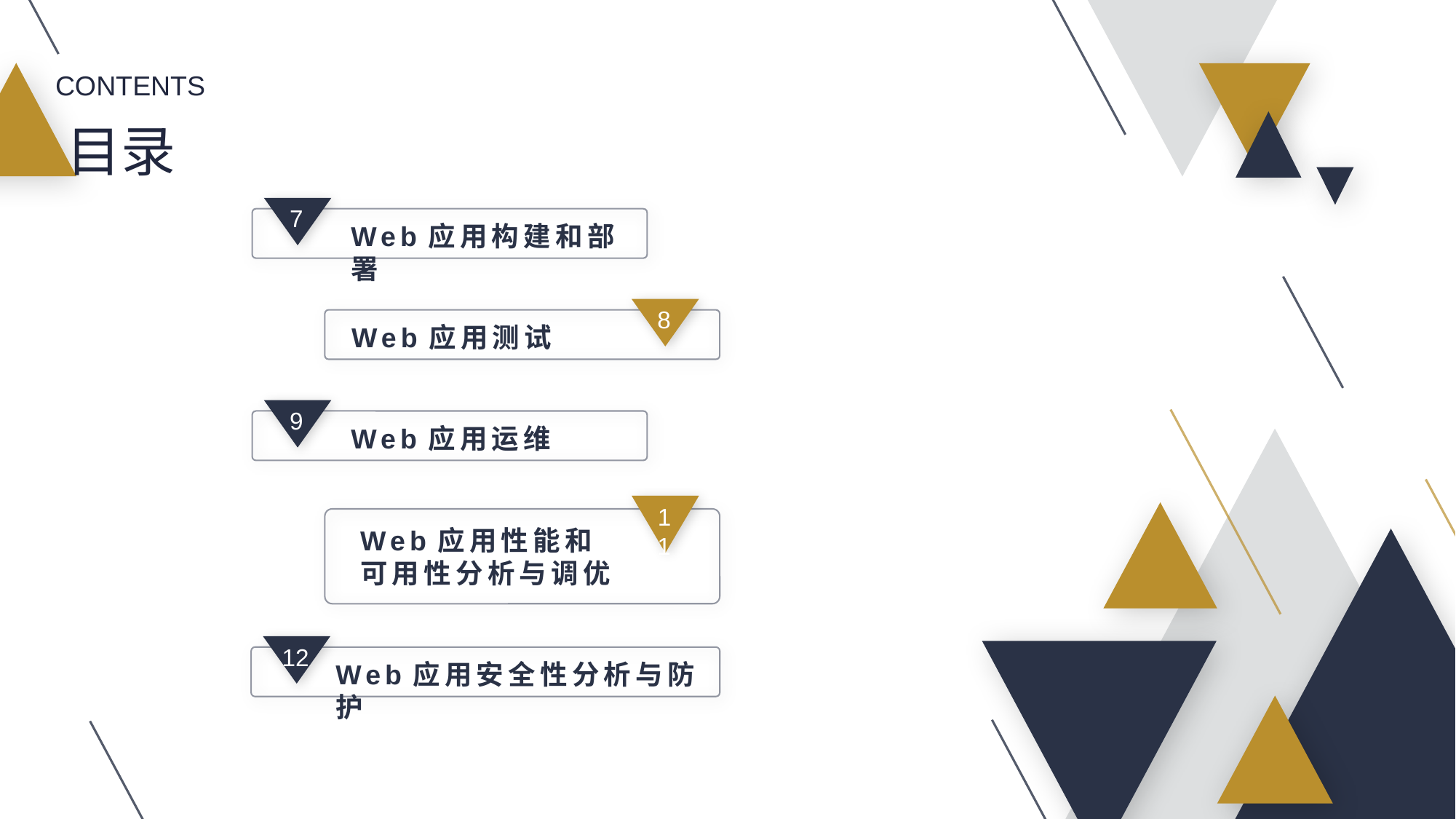

CONTENTS
目录

7

Web应用构建和部署

8

Web应用测试

9

Web应用运维

11

Web应用性能和
可用性分析与调优

12

Web应用安全性分析与防护